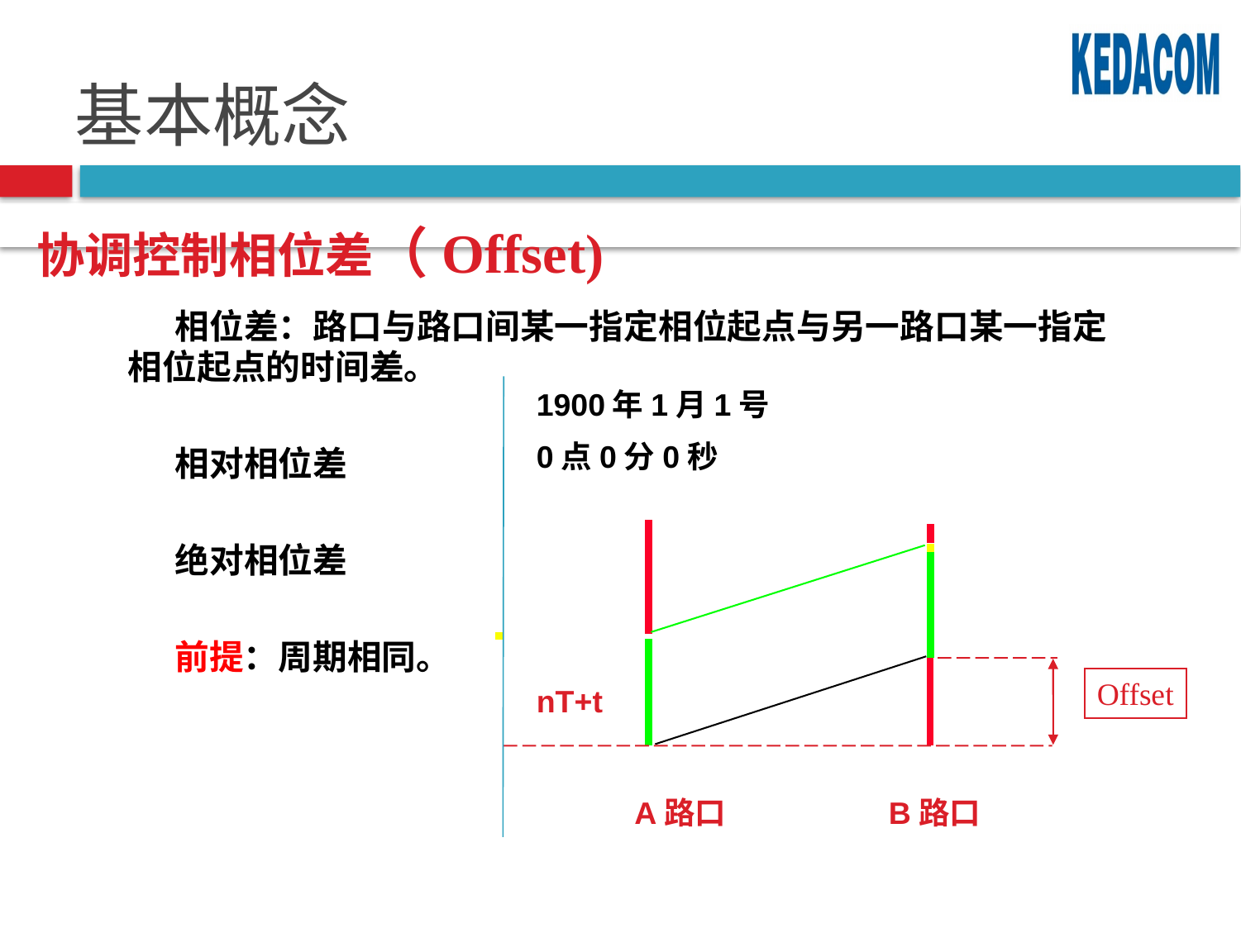

# 基本概念

协调控制相位差（Offset)

相位差：路口与路口间某一指定相位起点与另一路口某一指定相位起点的时间差。

相对相位差

绝对相位差

前提：周期相同。
 1900年1月1号
 0点0分0秒

 nT+t
Offset

 A路口
 B路口